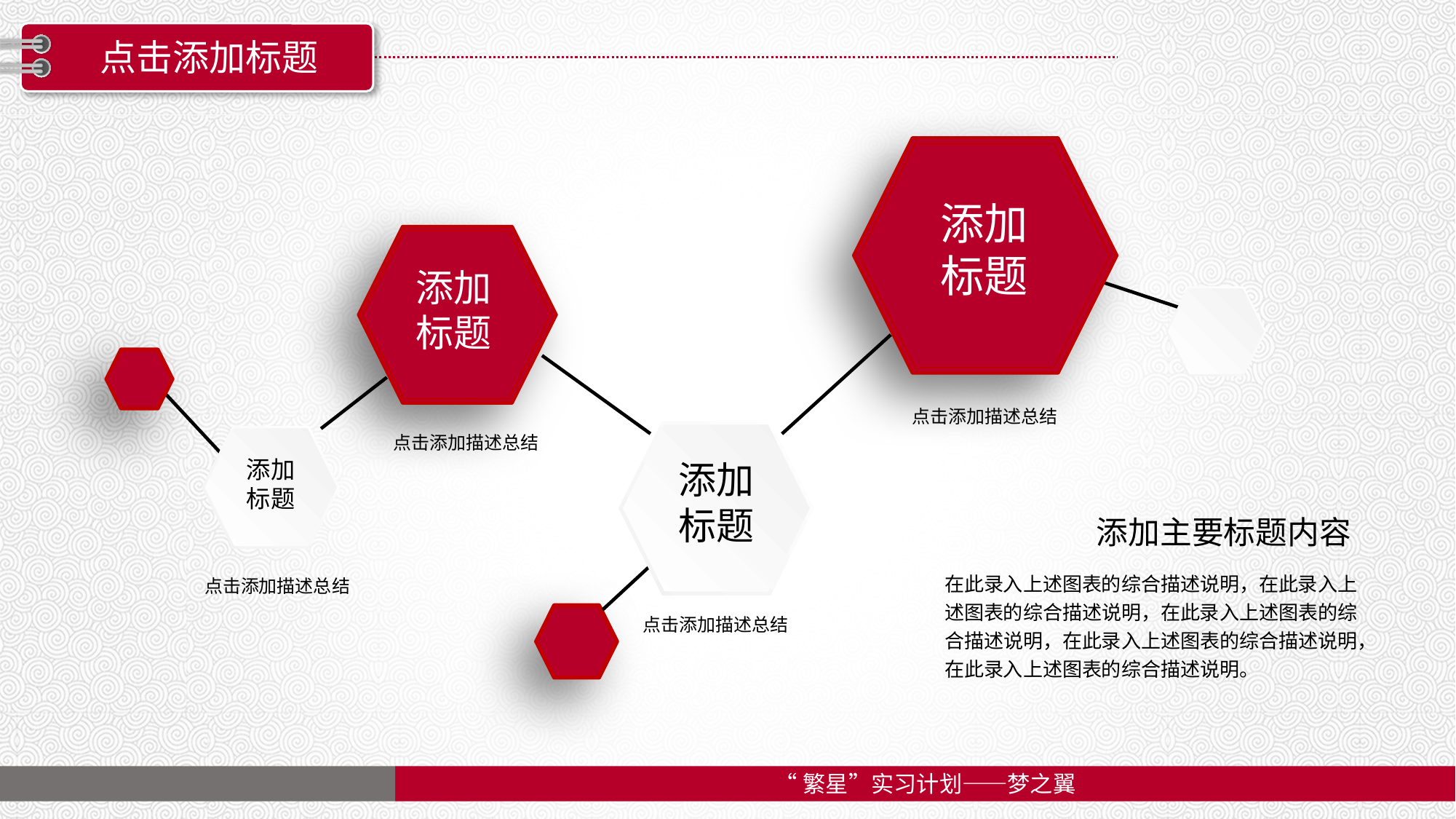

点击添加标题

添加
标题

添加
标题

点击添加描述总结
点击添加描述总结

添加
标题
添加
标题
添加主要标题内容
在此录入上述图表的综合描述说明，在此录入上述图表的综合描述说明，在此录入上述图表的综合描述说明，在此录入上述图表的综合描述说明，在此录入上述图表的综合描述说明。
点击添加描述总结
点击添加描述总结